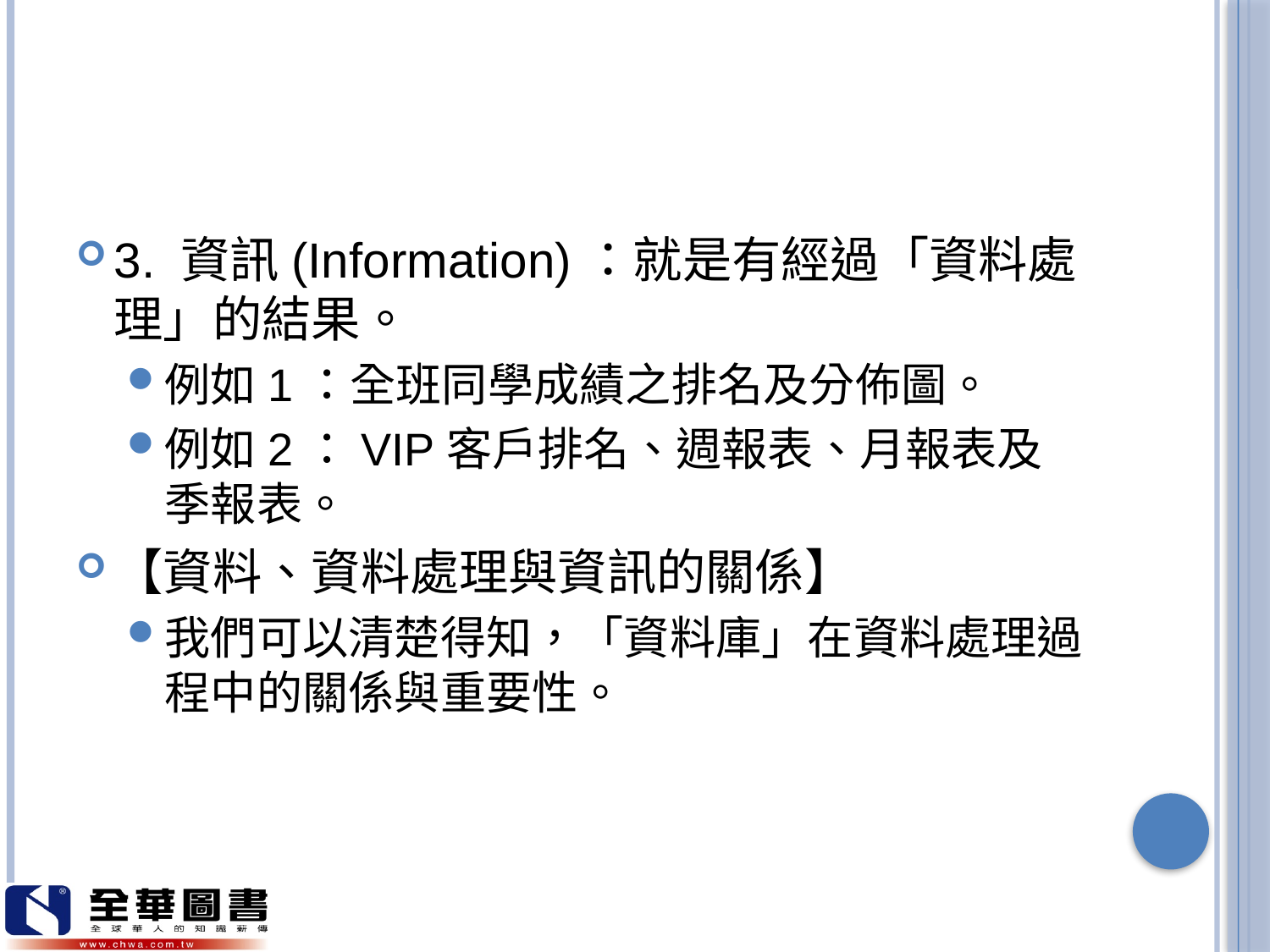

#
3. 資訊(Information)：就是有經過「資料處理」的結果。
例如1：全班同學成績之排名及分佈圖。
例如2：VIP客戶排名、週報表、月報表及季報表。
【資料、資料處理與資訊的關係】
我們可以清楚得知，「資料庫」在資料處理過程中的關係與重要性。